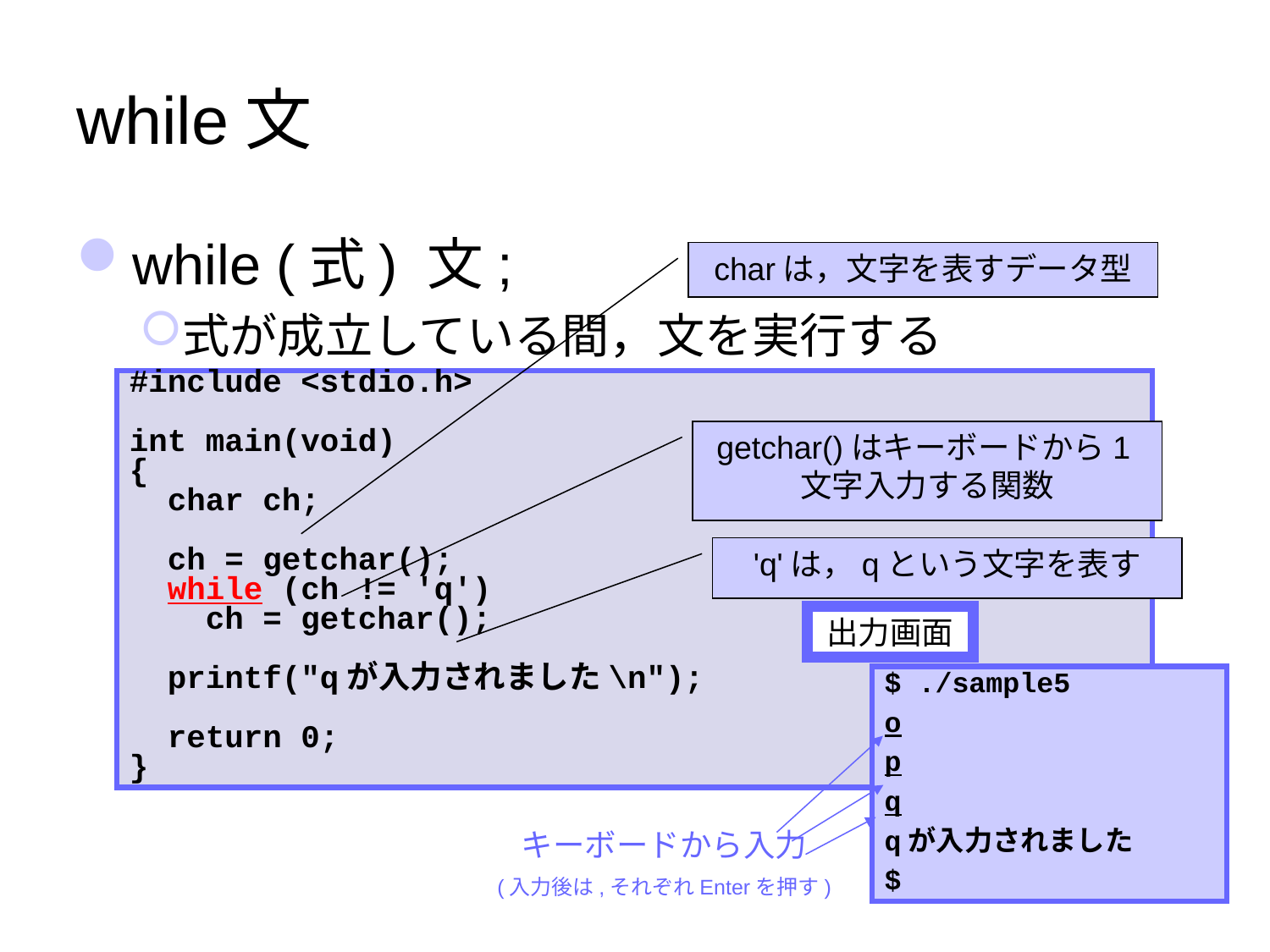

# while文
while (式) 文;
式が成立している間，文を実行する
charは，文字を表すデータ型
#include <stdio.h>

int main(void)
{
  char ch;

  ch = getchar();
  while (ch != 'q')
    ch = getchar();

  printf("qが入力されました\n");

  return 0;
}
getchar()はキーボードから1文字入力する関数
'q'は，qという文字を表す
出力画面
$ ./sample5
o
p
q
qが入力されました
$

キーボードから入力
(入力後は,それぞれEnterを押す)
29